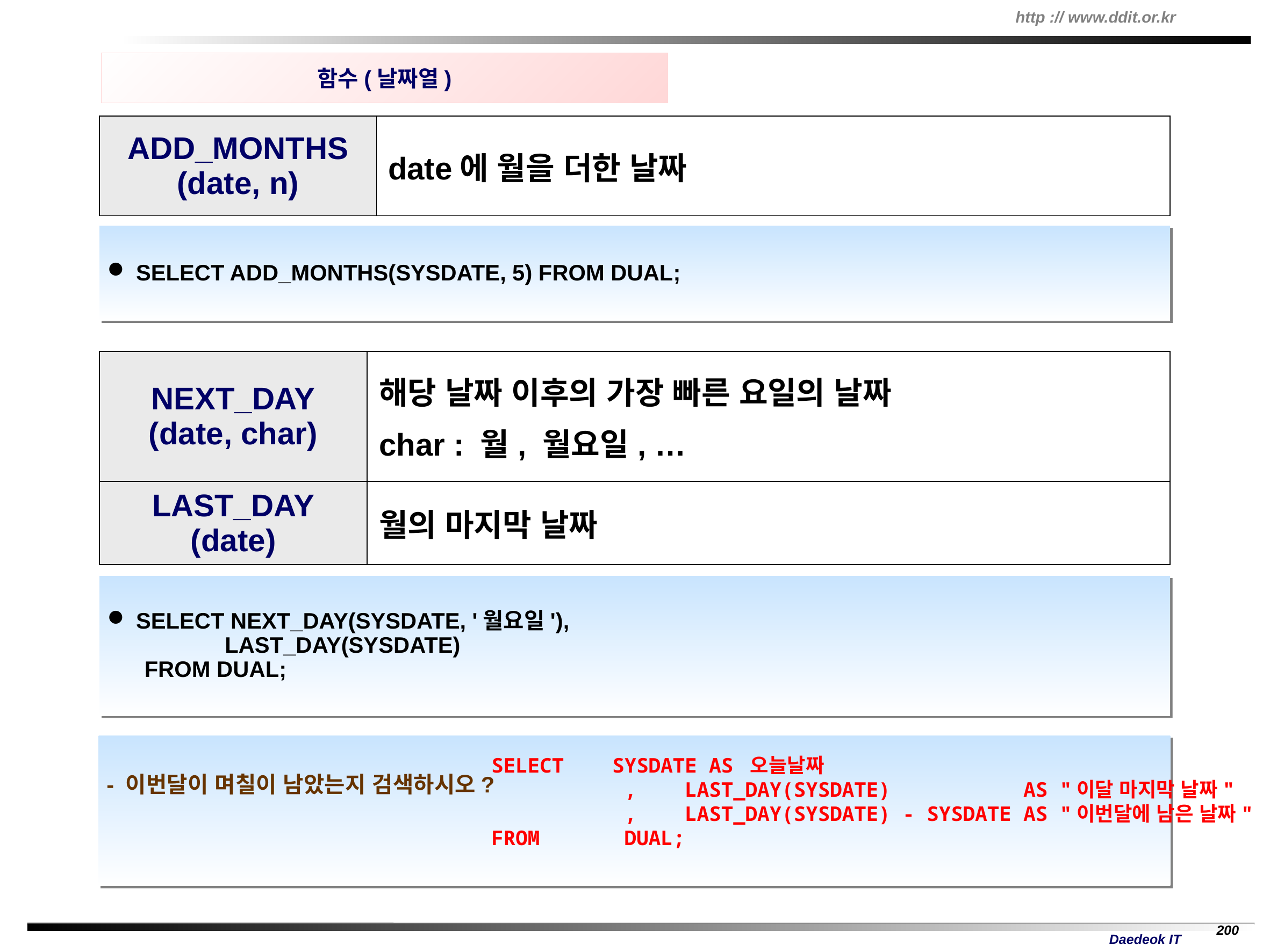

함수(날짜열)
| ADD\_MONTHS (date, n) | date에 월을 더한 날짜 |
| --- | --- |
 SELECT ADD_MONTHS(SYSDATE, 5) FROM DUAL;
| NEXT\_DAY (date, char) | 해당 날짜 이후의 가장 빠른 요일의 날짜 char : 월, 월요일, … |
| --- | --- |
| LAST\_DAY (date) | 월의 마지막 날짜 |
 SELECT NEXT_DAY(SYSDATE, '월요일'),
                   LAST_DAY(SYSDATE)
      FROM DUAL;
- 이번달이 며칠이 남았는지 검색하시오?

SELECT    SYSDATE AS 오늘날짜
           ,    LAST_DAY(SYSDATE)           AS "이달 마지막 날짜"
           ,    LAST_DAY(SYSDATE) - SYSDATE AS "이번달에 남은 날짜"
FROM       DUAL;